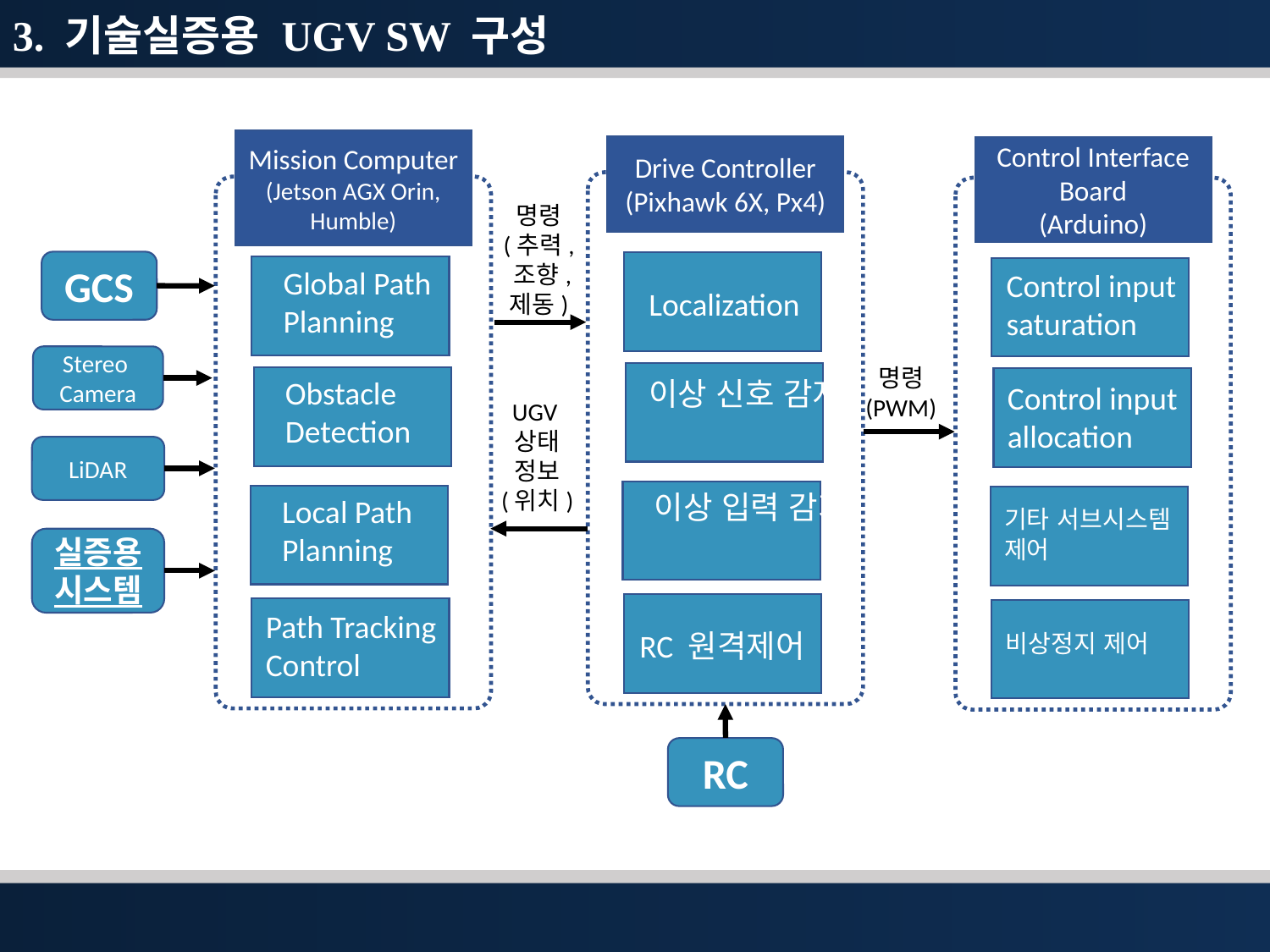

3. 기술실증용 UGV SW 구성

Mission Computer
(Jetson AGX Orin, Humble)
Drive Controller
(Pixhawk 6X, Px4)
Control Interface Board
(Arduino)

명령
(추력,
 조향,
제동)
GCS

Localization

Global Path
Planning

Control input saturation
Stereo
Camera
명령
(PWM)

이상 신호 감지

Obstacle
Detection

Control input
allocation
UGV
상태
정보
(위치)
LiDAR

이상 입력 감지

Local Path Planning

기타 서브시스템 제어
실증용 시스템

RC 원격제어

Path Tracking Control

비상정지 제어
RC